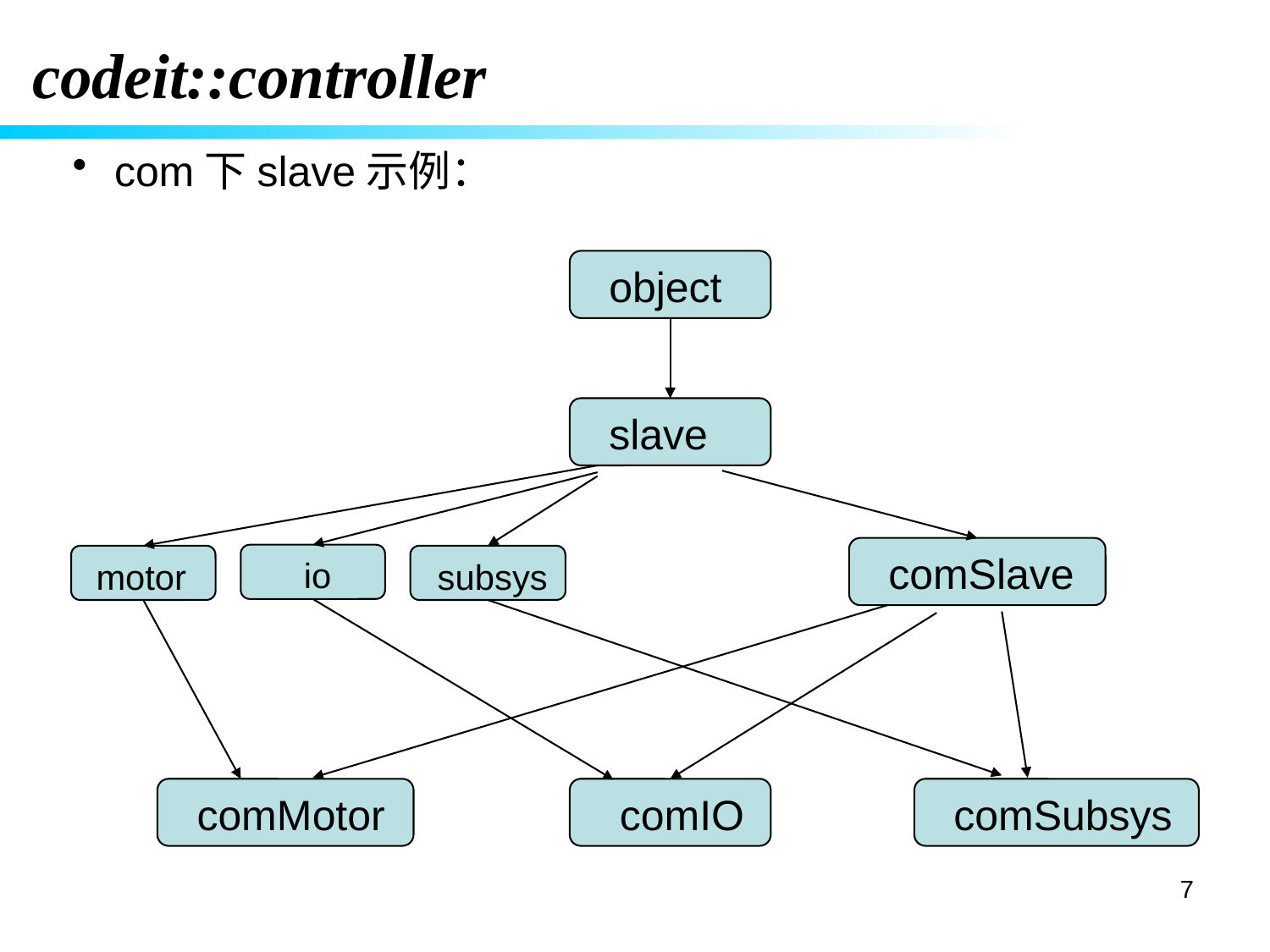

codeit::controller

 com下slave示例：
  object
  slave
  comSlave
 io
 motor
 subsys
  comMotor
  comIO
  comSubsys
7